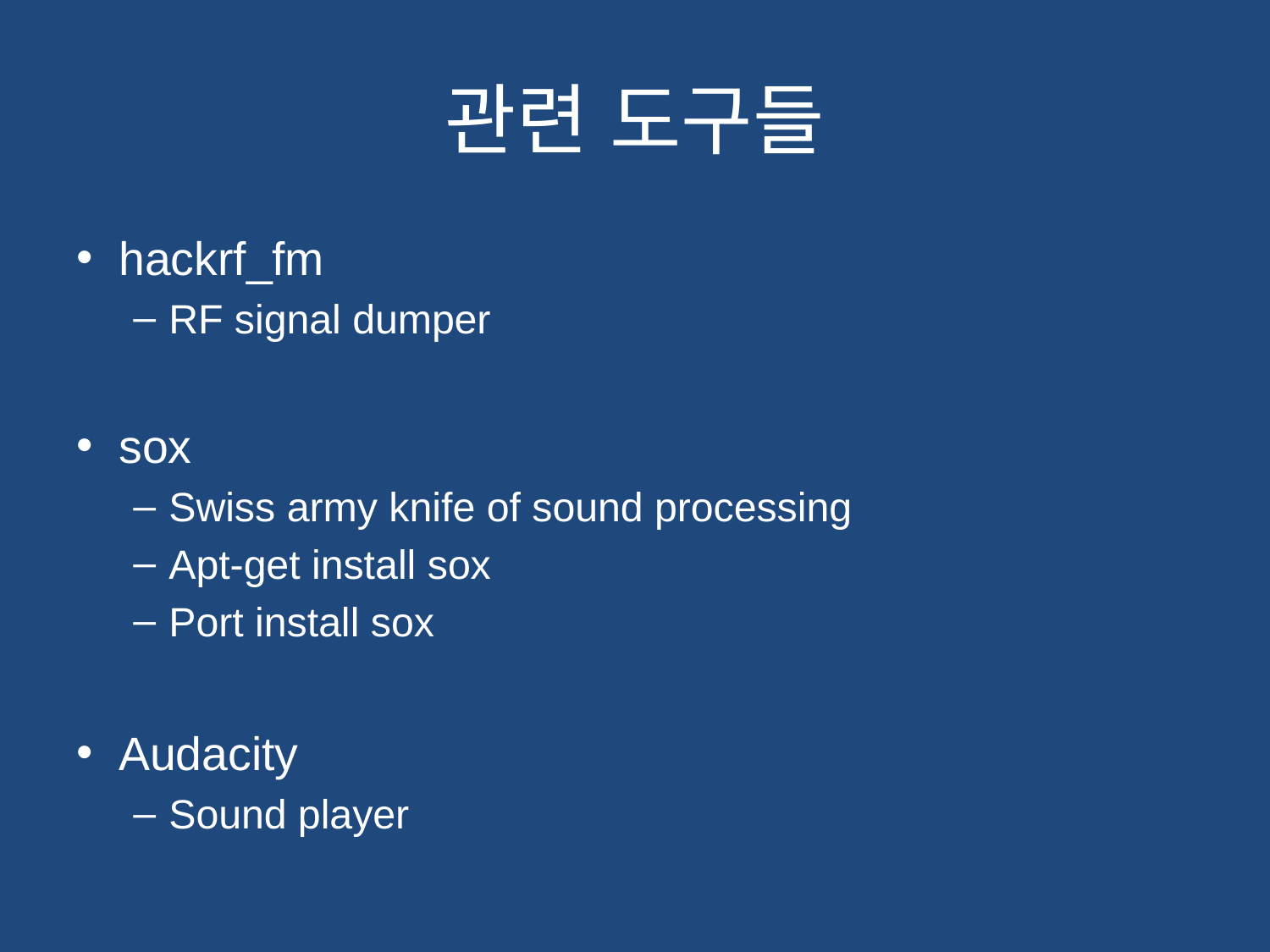

# 관련 도구들
hackrf_fm
RF signal dumper

sox
Swiss army knife of sound processing
Apt-get install sox
Port install sox

Audacity
Sound player